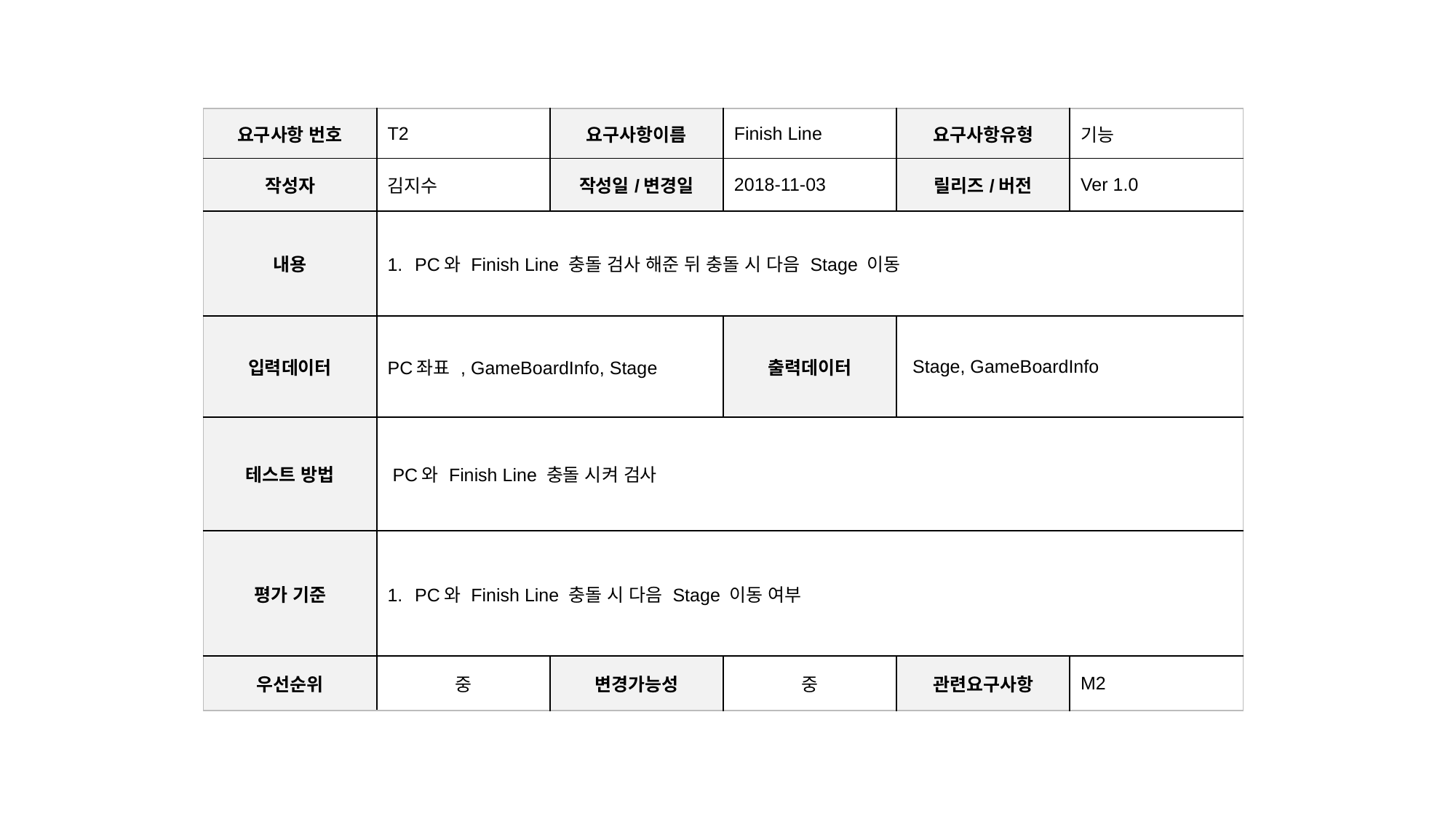

| 요구사항 번호 | T2 | 요구사항이름 | Finish Line | 요구사항유형 | 기능 |
| --- | --- | --- | --- | --- | --- |
| 작성자 | 김지수 | 작성일/변경일 | 2018-11-03 | 릴리즈/버전 | Ver 1.0 |
| 내용 | PC와 Finish Line 충돌 검사 해준 뒤 충돌 시 다음 Stage 이동 |  |  |  |  |
| 입력데이터 | PC좌표 , GameBoardInfo, Stage |  | 출력데이터 | Stage, GameBoardInfo |  |
| 테스트 방법 | PC와 Finish Line 충돌 시켜 검사 |  |  |  |  |
| 평가 기준 | PC와 Finish Line 충돌 시 다음 Stage 이동 여부 |  |  |  |  |
| 우선순위 | 중 | 변경가능성 | 중 | 관련요구사항 | M2 |